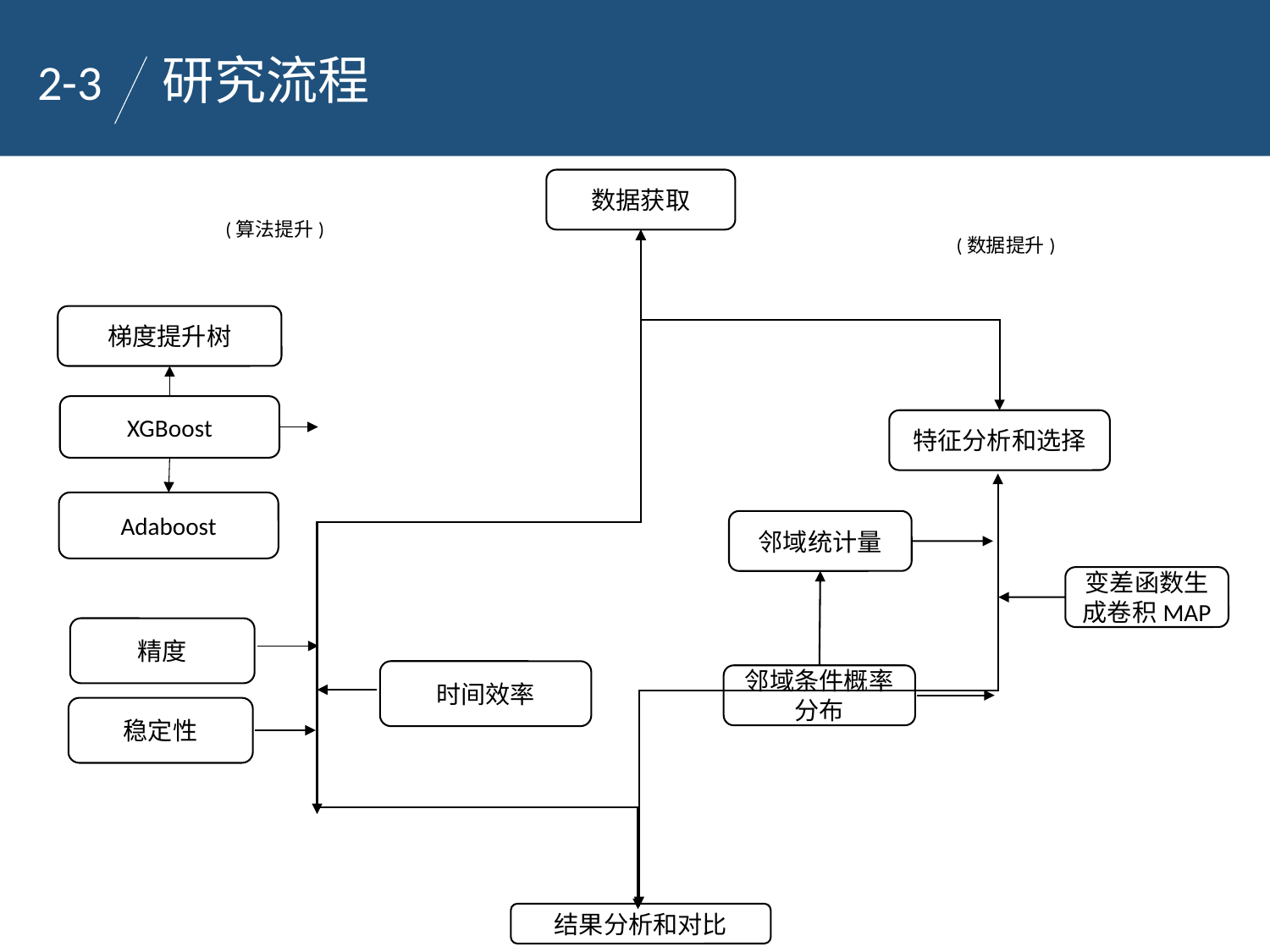

2-3
研究流程
数据获取
(算法提升)
(数据提升)
梯度提升树
XGBoost
特征分析和选择
Adaboost
邻域统计量
变差函数生成卷积MAP
精度
时间效率
邻域条件概率分布
稳定性
结果分析和对比